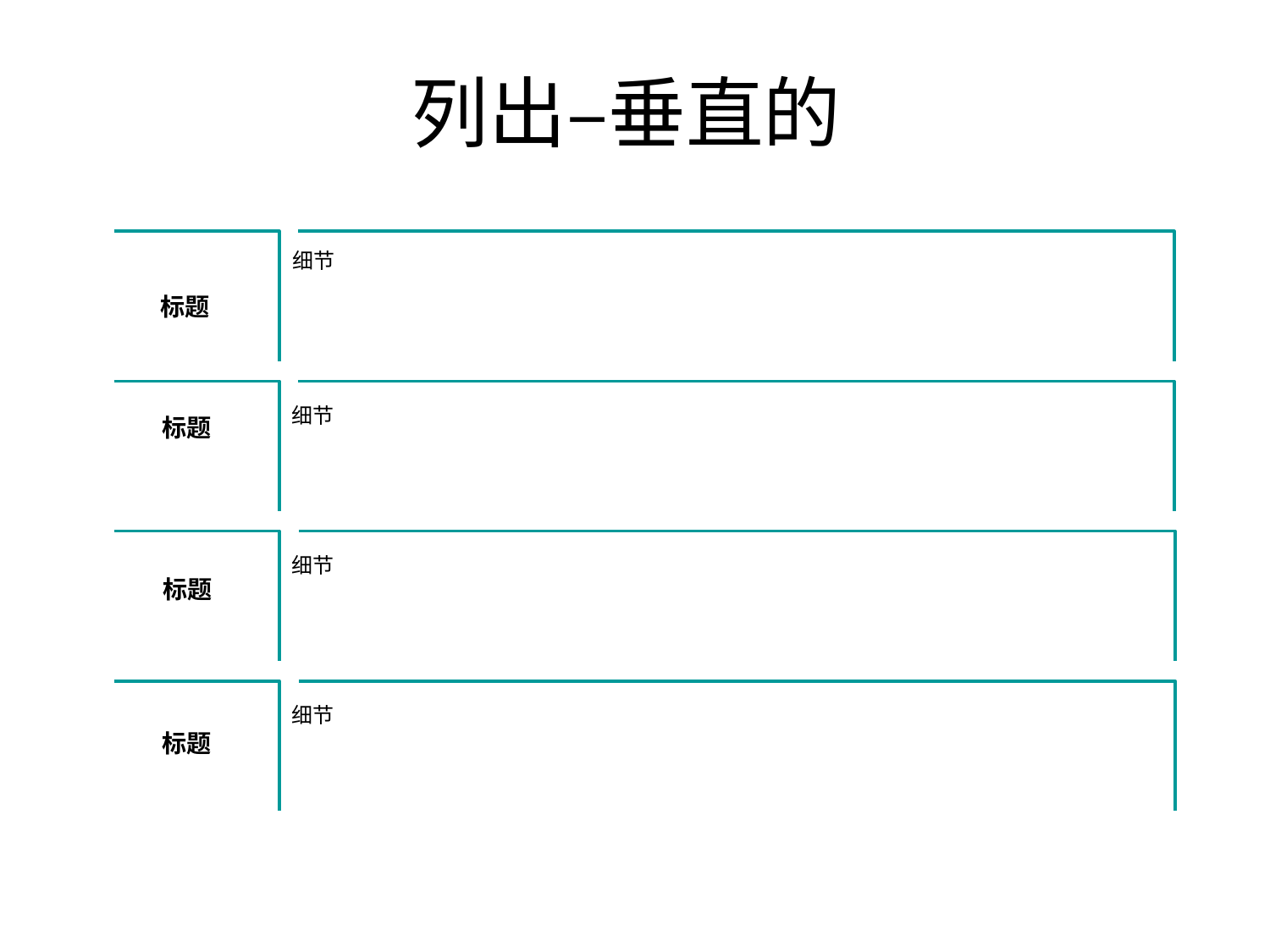

列出–垂直的

细节
标题

细节
标题

细节
标题

细节
标题